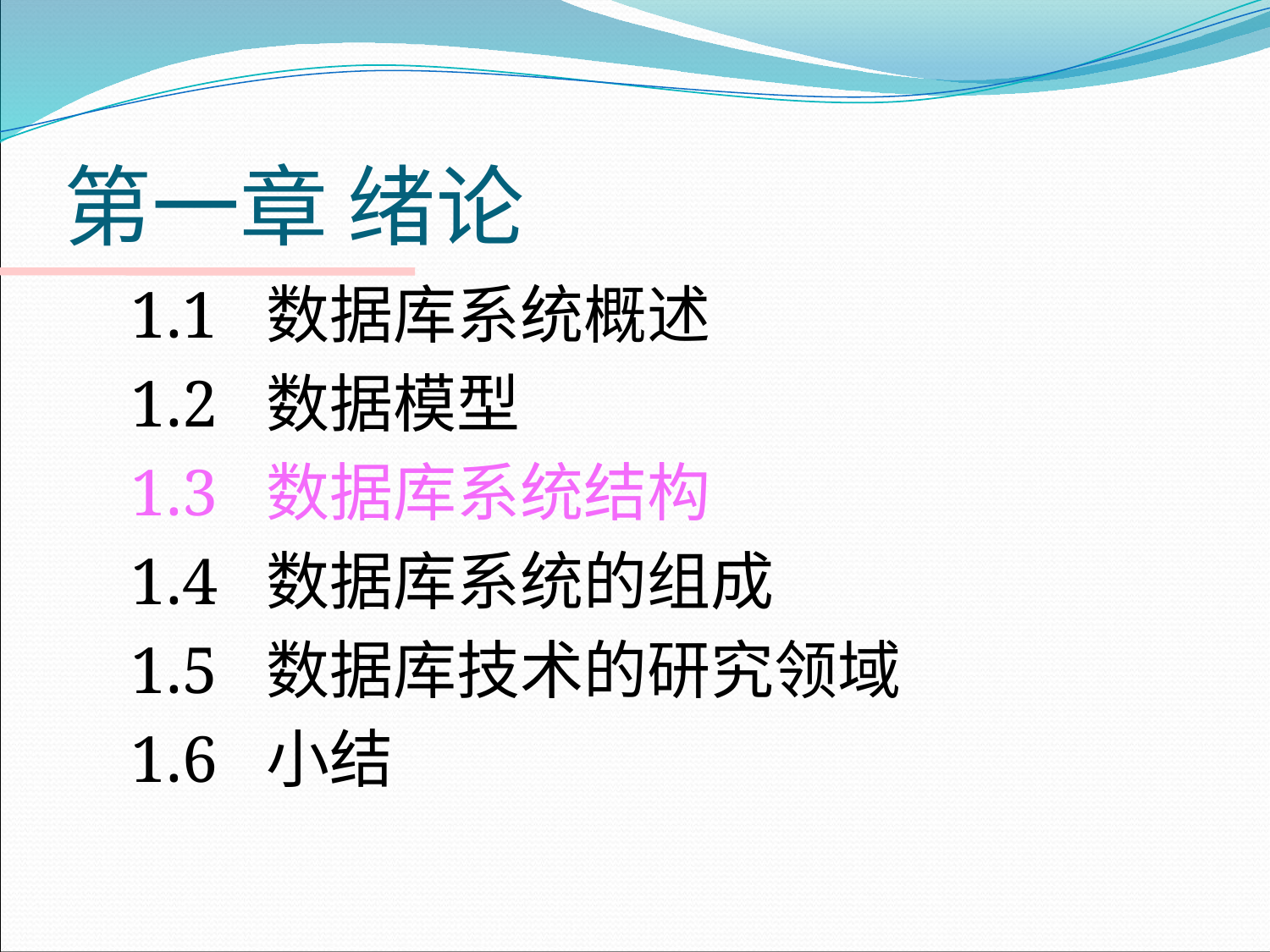

# 第一章 绪论
1.1  数据库系统概述
1.2  数据模型
1.3  数据库系统结构
1.4  数据库系统的组成
1.5  数据库技术的研究领域
1.6  小结
65